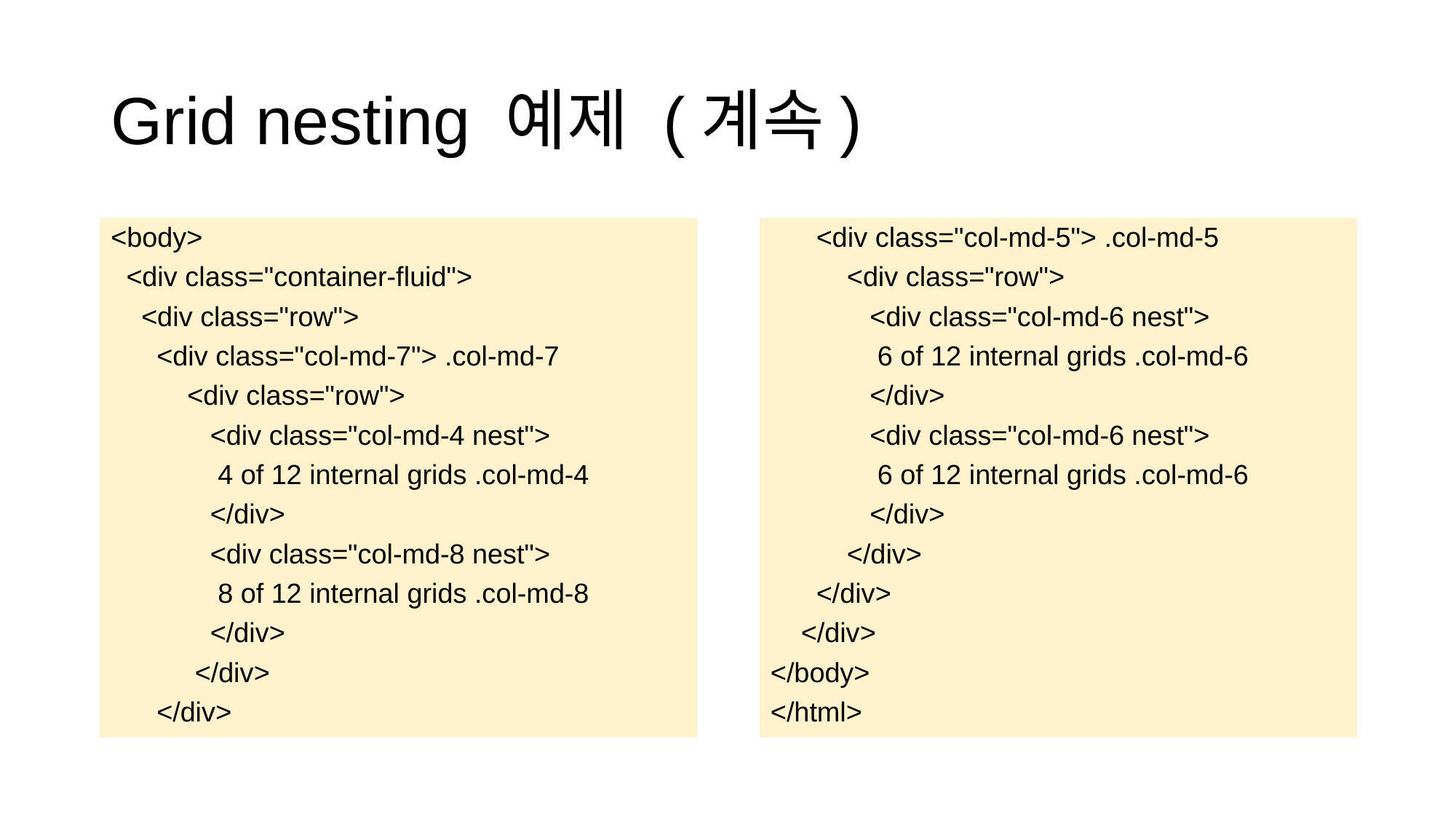

# Grid nesting 예제 (계속)
<body>
  <div class="container-fluid">
    <div class="row">
      <div class="col-md-7"> .col-md-7
          <div class="row">
             <div class="col-md-4 nest">
              4 of 12 internal grids .col-md-4
             </div>
             <div class="col-md-8 nest">
              8 of 12 internal grids .col-md-8
             </div>
           </div>
      </div>

      <div class="col-md-5"> .col-md-5
          <div class="row">
             <div class="col-md-6 nest">
              6 of 12 internal grids .col-md-6
             </div>
             <div class="col-md-6 nest">
              6 of 12 internal grids .col-md-6
             </div>
          </div>
      </div>
    </div>
</body>
</html>